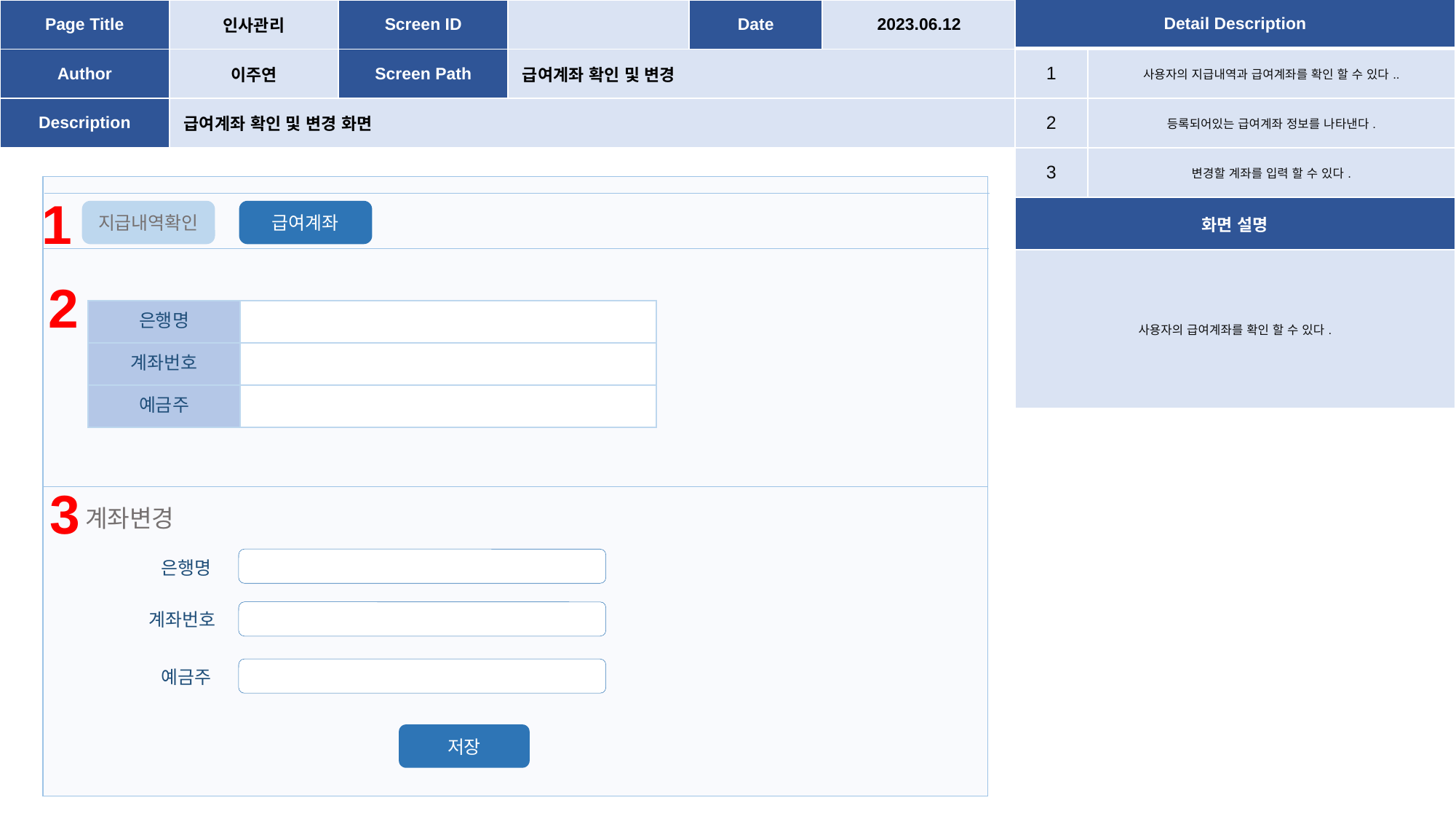

| Page Title | 인사관리 | Screen ID |  | Date | 2023.06.12 |
| --- | --- | --- | --- | --- | --- |
| Author | 이주연 | Screen Path | 급여계좌 확인 및 변경 |  |  |
| Description | 급여계좌 확인 및 변경 화면 |  |  |  |  |
| Detail Description |  |
| --- | --- |
| 1 | 사용자의 지급내역과 급여계좌를 확인 할 수 있다.. |
| 2 | 등록되어있는 급여계좌 정보를 나타낸다. |
| 3 | 변경할 계좌를 입력 할 수 있다. |
| 화면 설명 |  |
| 사용자의 급여계좌를 확인 할 수 있다. |  |

1
지급내역확인
급여계좌
2
| 은행명 |  |
| --- | --- |
| 계좌번호 |  |
| 예금주 |  |
3
계좌변경

은행명

계좌번호

예금주
저장